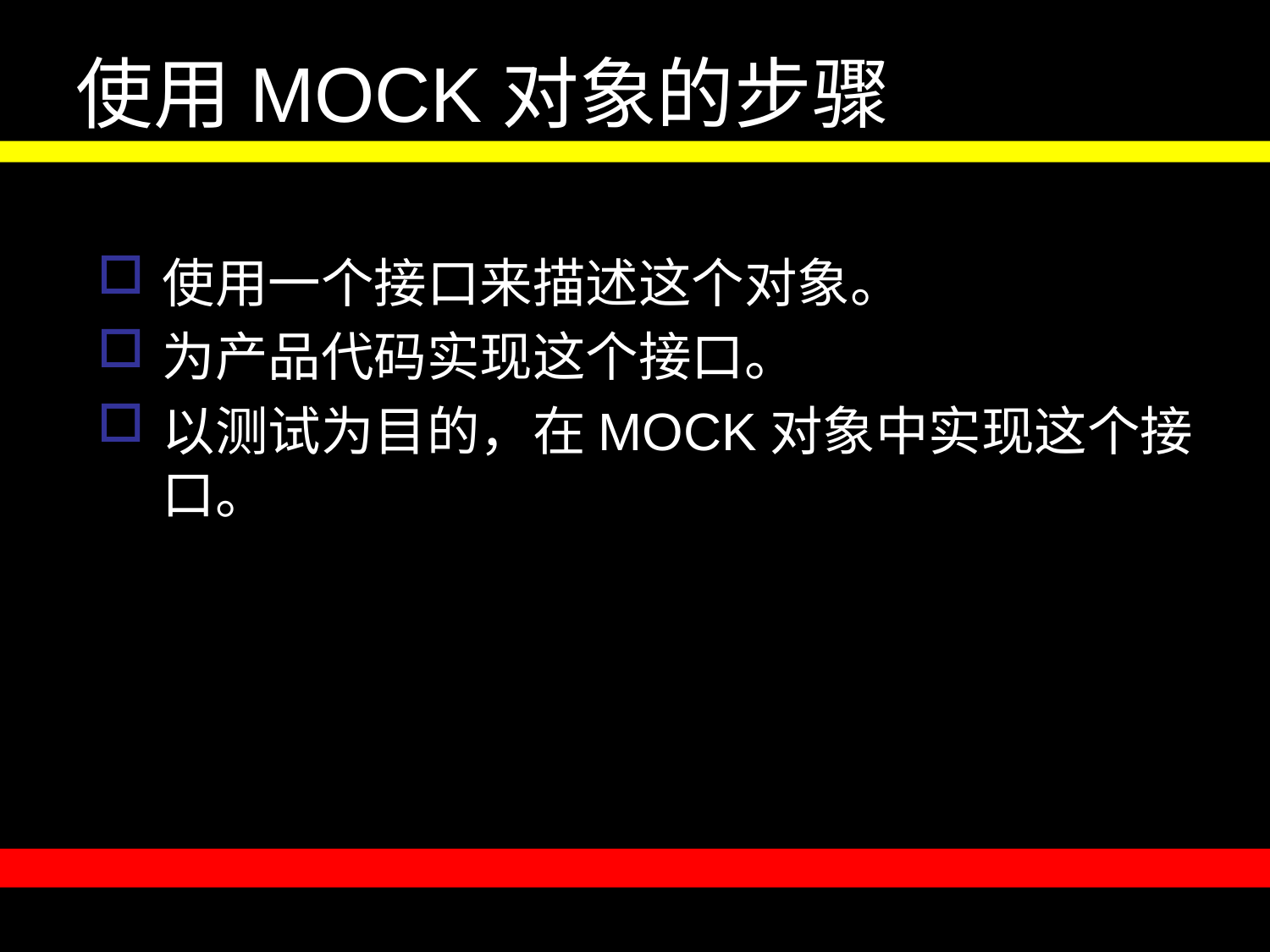

# 使用MOCK对象的步骤
使用一个接口来描述这个对象。
为产品代码实现这个接口。
以测试为目的，在MOCK对象中实现这个接口。